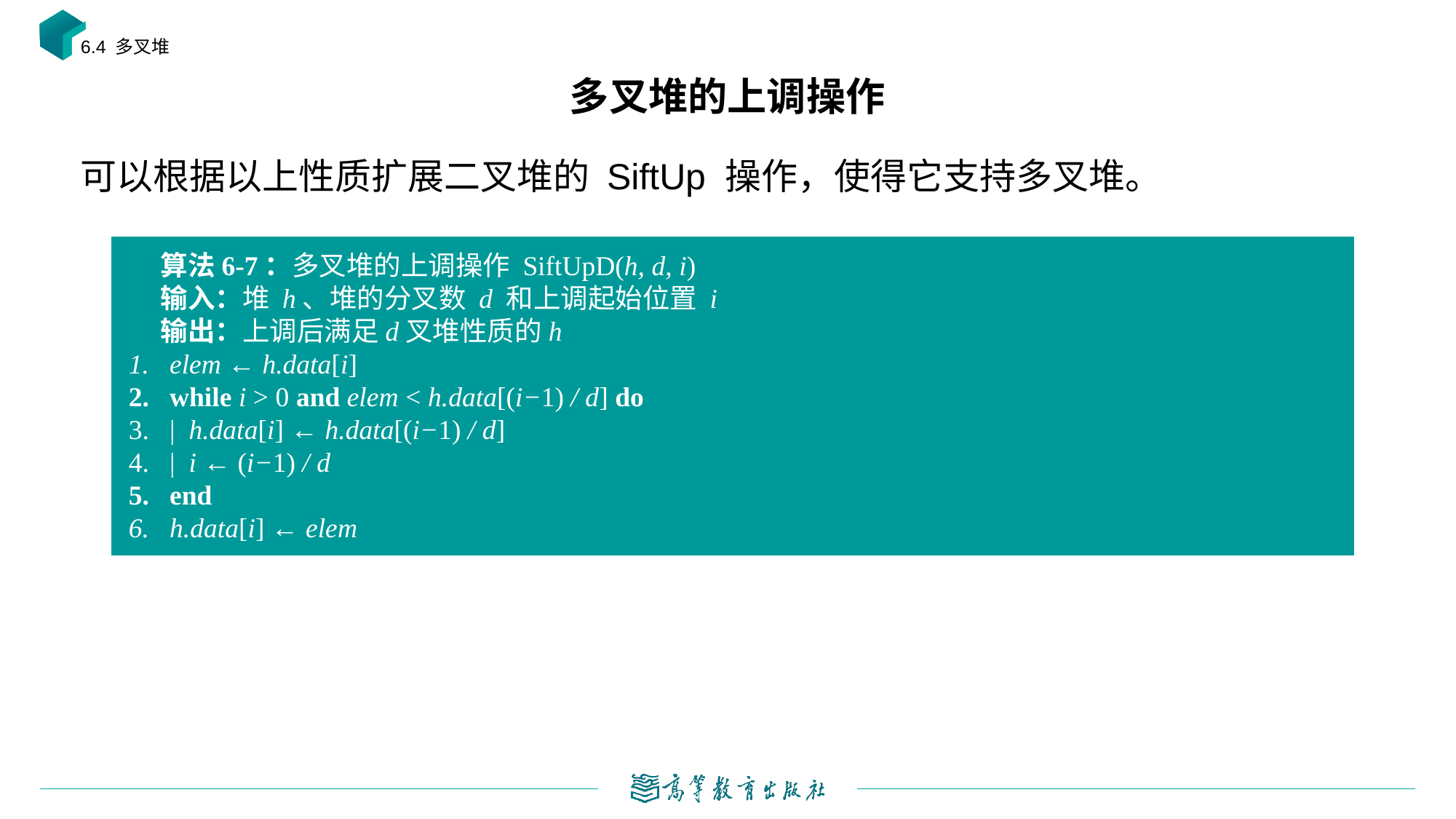

6.4 多叉堆

# 多叉堆的上调操作
可以根据以上性质扩展二叉堆的 SiftUp 操作，使得它支持多叉堆。
算法6-7：多叉堆的上调操作 SiftUpD(h, d, i)
输入：堆 h、堆的分叉数 d 和上调起始位置 i
输出：上调后满足d叉堆性质的h
elem ← h.data[i]
while i > 0 and elem < h.data[(i−1) / d] do
|  h.data[i] ← h.data[(i−1) / d]
|  i ← (i−1) / d
end
h.data[i] ← elem